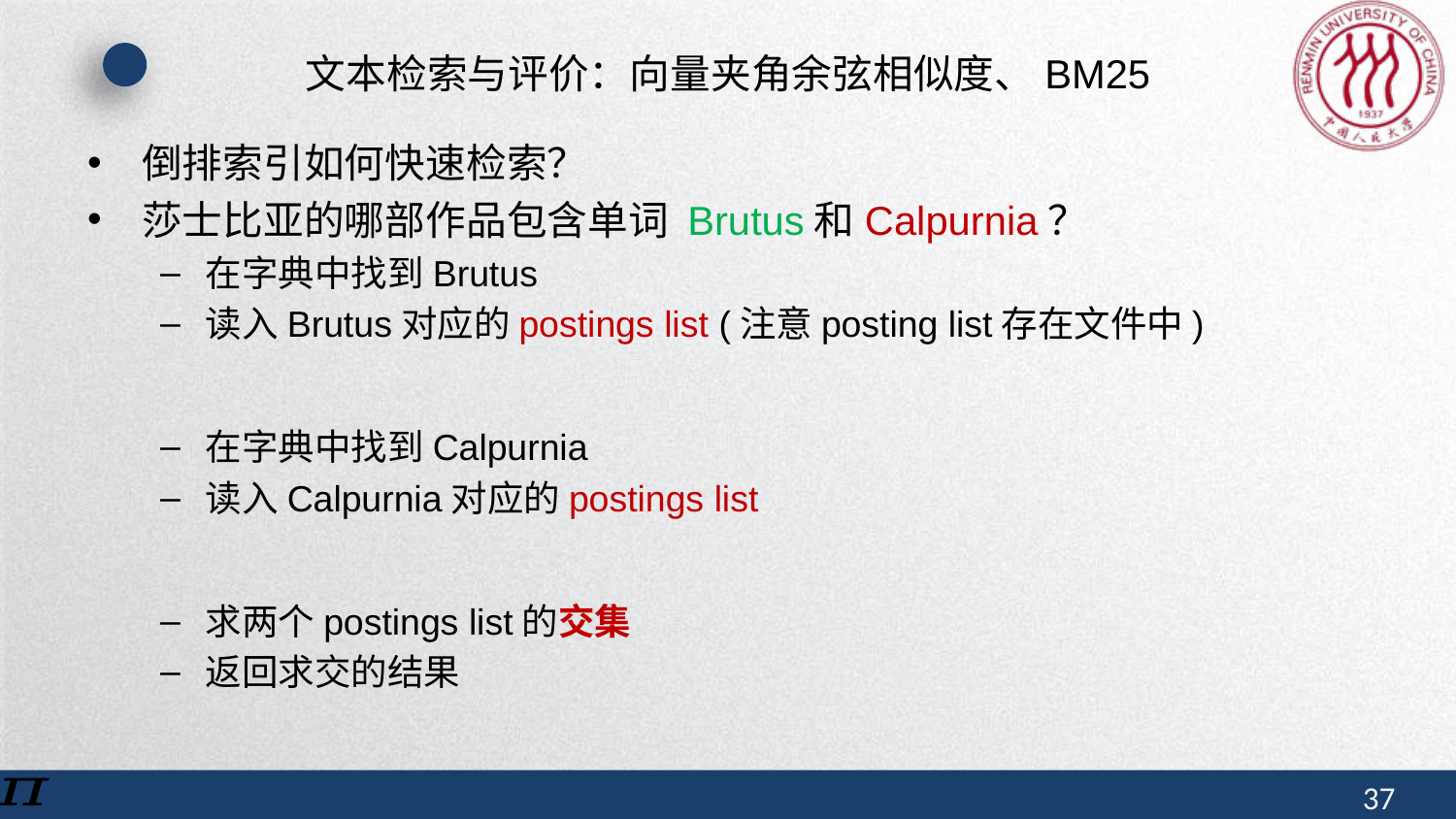

# 文本检索与评价：向量夹角余弦相似度、BM25
倒排索引如何快速检索？
莎士比亚的哪部作品包含单词 Brutus和Calpurnia？
在字典中找到Brutus
读入Brutus对应的postings list (注意posting list存在文件中)

在字典中找到Calpurnia
读入Calpurnia对应的postings list

求两个postings list的交集
返回求交的结果